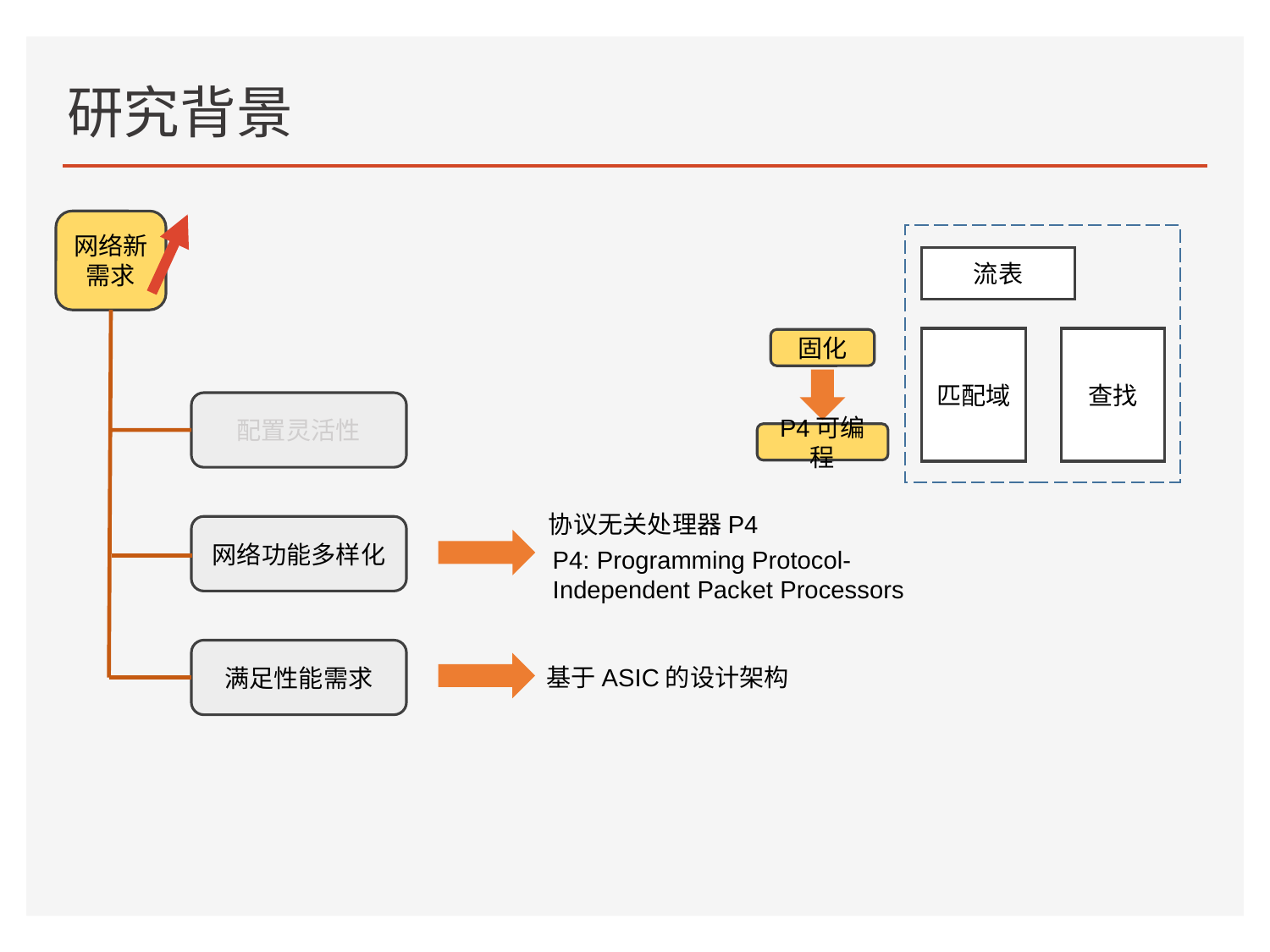

？
# 研究背景
有限的资源
网络新需求

流表
网络数据
平面
全球移动用户数量
57亿
全球互联网带宽
RMB
2352亿
5.85EB
中国云计算市场

45亿
匹配域
查找
固化

32亿
756亿
1.79EB

配置灵活性
147亿

0.45EB

P4可编程

2017
2020
2023
2017
2020
2023
2017
2020
2023
协议无关处理器P4
网络功能多样化

P4: Programming Protocol-Independent Packet Processors
智慧物流
5G/6G
智慧城市
云计算
满足性能需求

基于ASIC的设计架构
新基建
智慧交通
智慧办公
新互联
雾计算
边缘计算
智慧教育
智慧医疗
深度学习
物联网
流量增长点
新应用